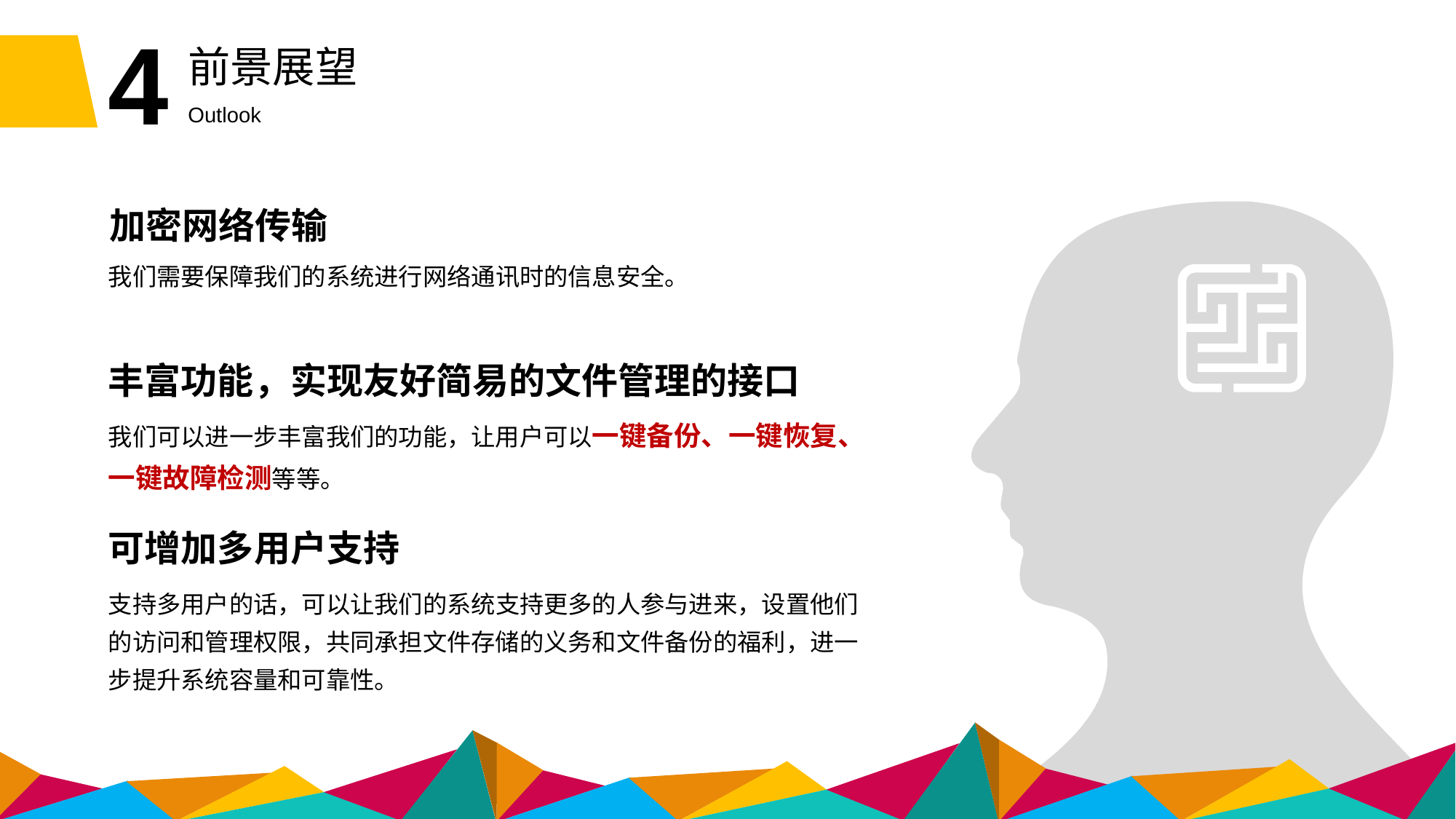

4

前景展望
Outlook
加密网络传输
我们需要保障我们的系统进行网络通讯时的信息安全。
丰富功能，实现友好简易的文件管理的接口
我们可以进一步丰富我们的功能，让用户可以一键备份、一键恢复、一键故障检测等等。
可增加多用户支持
支持多用户的话，可以让我们的系统支持更多的人参与进来，设置他们的访问和管理权限，共同承担文件存储的义务和文件备份的福利，进一步提升系统容量和可靠性。